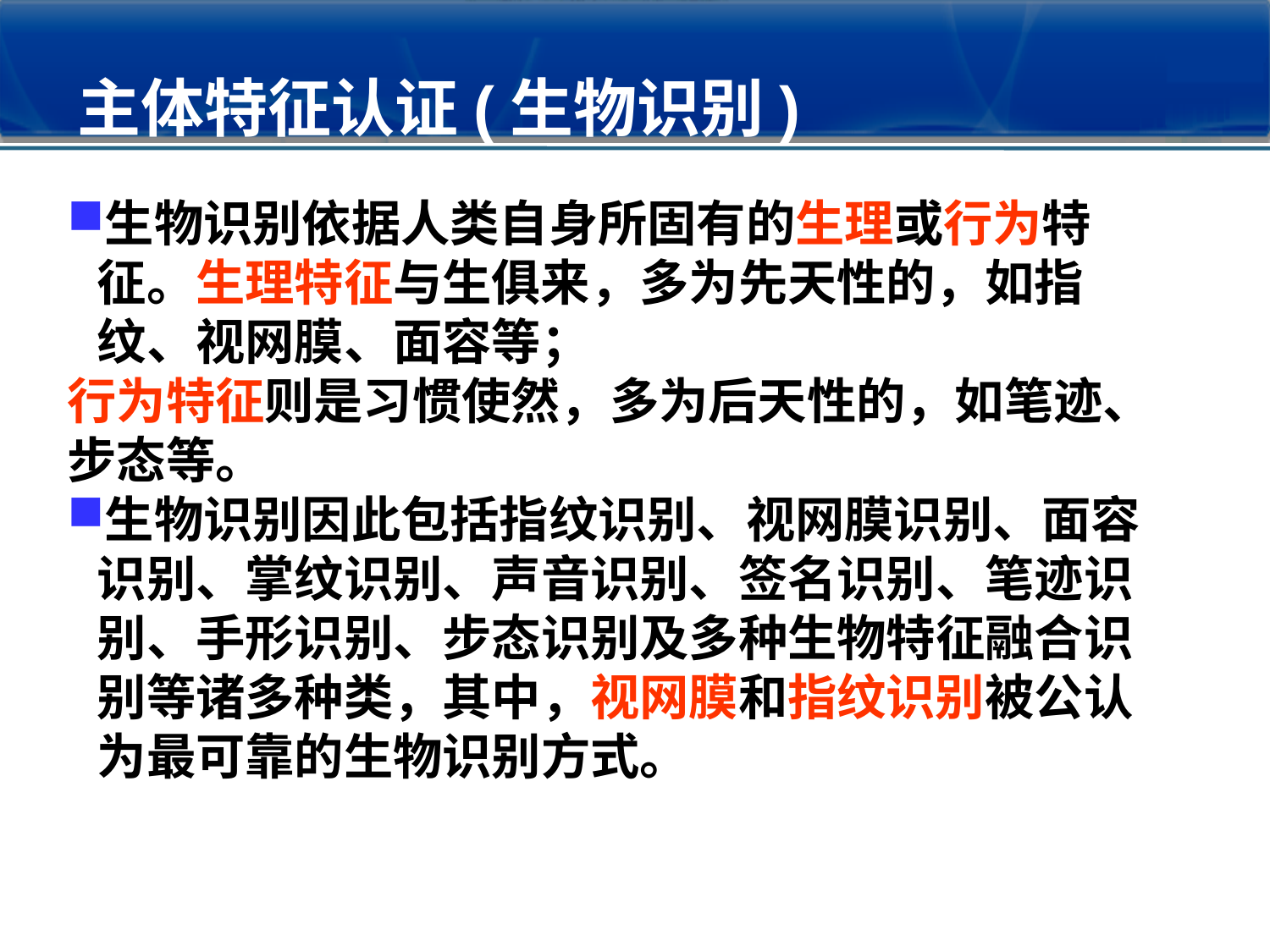

主体特征认证(生物识别)
生物识别依据人类自身所固有的生理或行为特征。生理特征与生俱来，多为先天性的，如指纹、视网膜、面容等；
行为特征则是习惯使然，多为后天性的，如笔迹、步态等。
生物识别因此包括指纹识别、视网膜识别、面容识别、掌纹识别、声音识别、签名识别、笔迹识别、手形识别、步态识别及多种生物特征融合识别等诸多种类，其中，视网膜和指纹识别被公认为最可靠的生物识别方式。